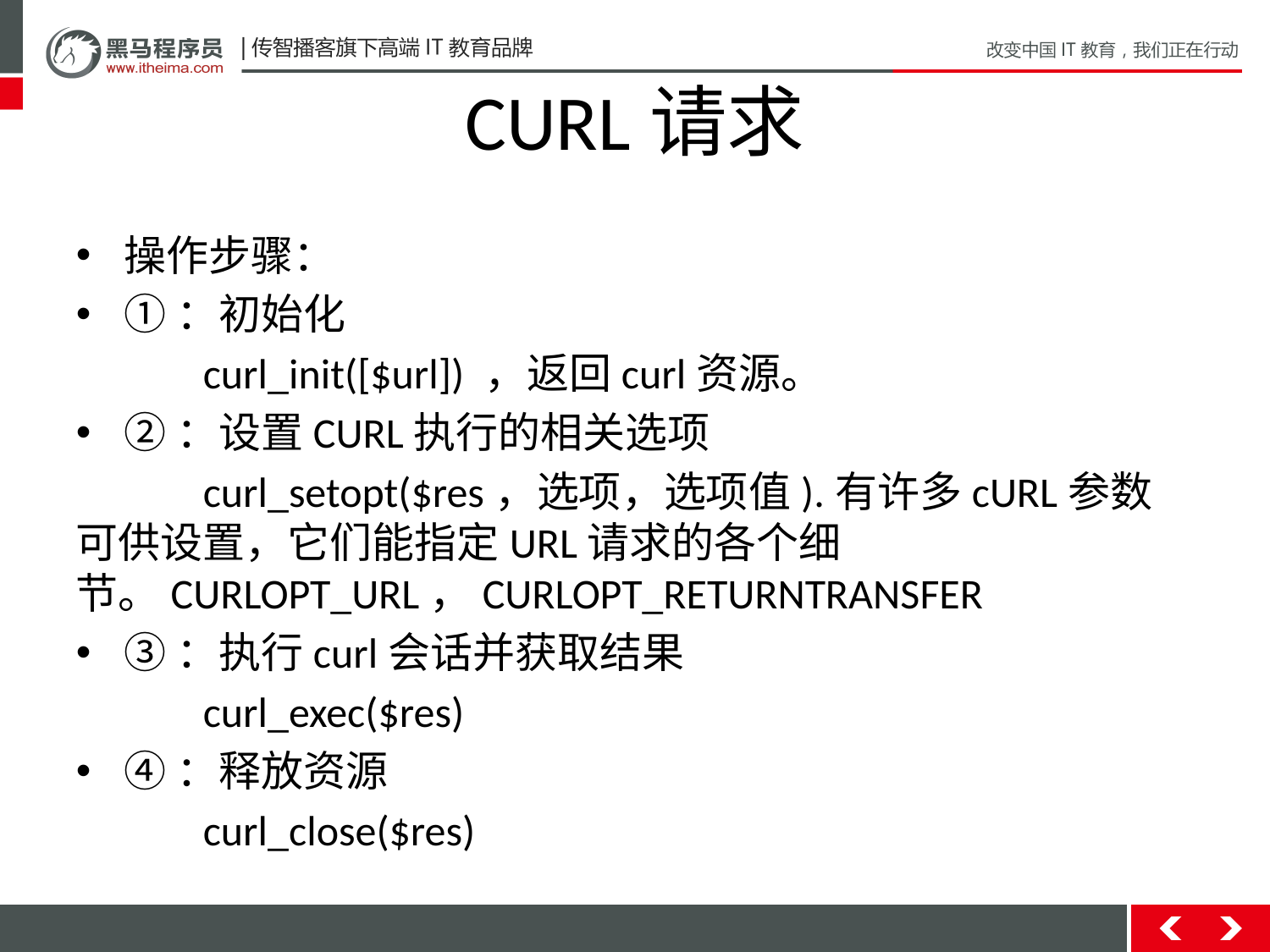

# CURL请求
操作步骤：
①：初始化
	curl_init([$url]) ，返回curl资源。
②：设置CURL执行的相关选项
	curl_setopt($res，选项，选项值).有许多cURL参数可供设置，它们能指定URL请求的各个细节。CURLOPT_URL，CURLOPT_RETURNTRANSFER
③：执行curl会话并获取结果
	curl_exec($res)
④：释放资源
	curl_close($res)